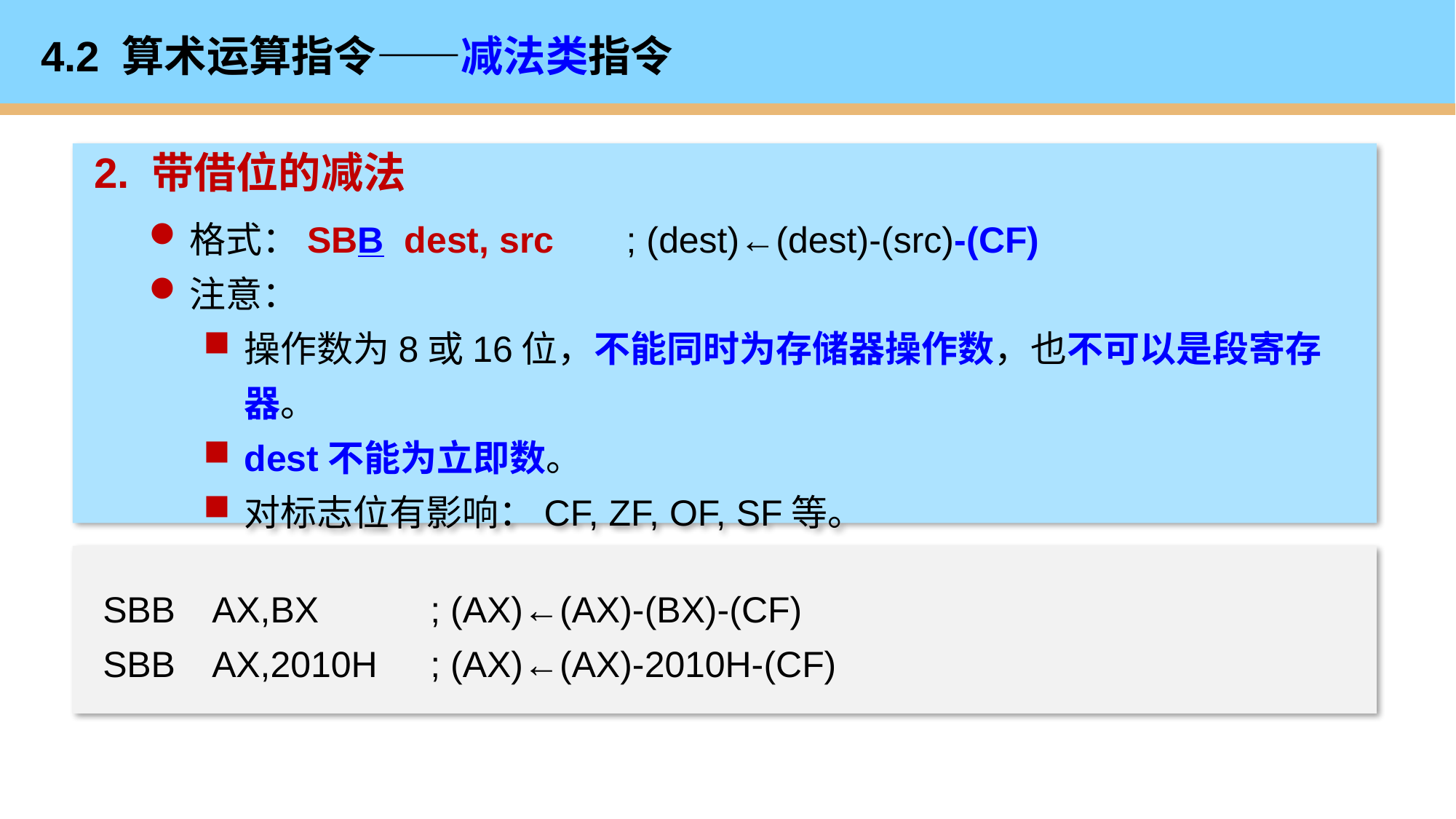

# 4.2 算术运算指令——减法类指令
2. 带借位的减法
格式：SBB  dest, src	; (dest)←(dest)-(src)-(CF)
注意：
操作数为8或16位，不能同时为存储器操作数，也不可以是段寄存器。
dest不能为立即数。
对标志位有影响：CF, ZF, OF, SF等。
SBB	AX,BX		; (AX)←(AX)-(BX)-(CF)
SBB	AX,2010H	; (AX)←(AX)-2010H-(CF)
81